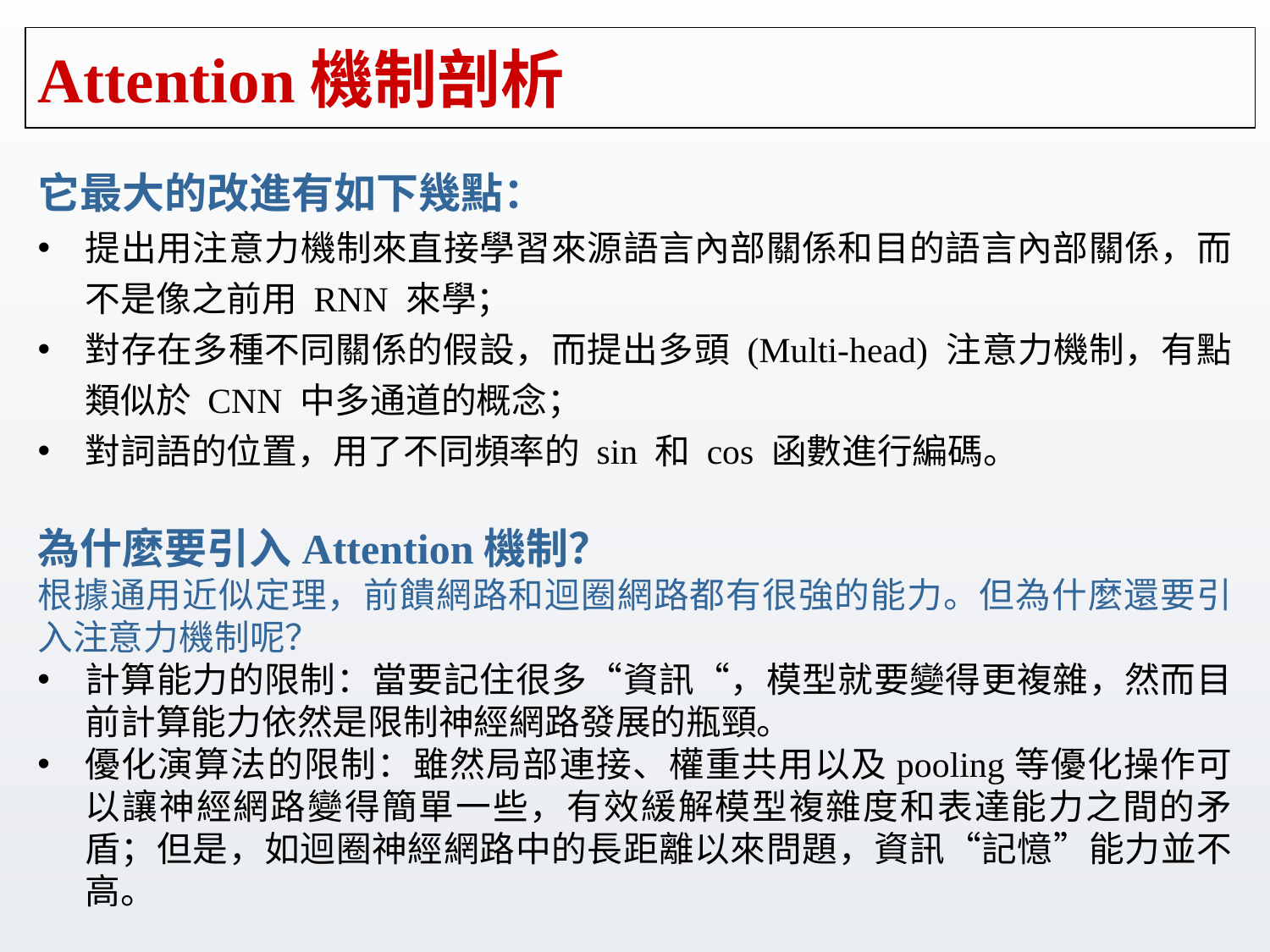

# Attention機制剖析
它最大的改進有如下幾點：
提出用注意力機制來直接學習來源語言內部關係和目的語言內部關係，而不是像之前用 RNN 來學；
對存在多種不同關係的假設，而提出多頭 (Multi-head) 注意力機制，有點類似於 CNN 中多通道的概念；
對詞語的位置，用了不同頻率的 sin 和 cos 函數進行編碼。

為什麼要引入Attention機制？
根據通用近似定理，前饋網路和迴圈網路都有很強的能力。但為什麼還要引入注意力機制呢？
計算能力的限制：當要記住很多“資訊“，模型就要變得更複雜，然而目前計算能力依然是限制神經網路發展的瓶頸。
優化演算法的限制：雖然局部連接、權重共用以及pooling等優化操作可以讓神經網路變得簡單一些，有效緩解模型複雜度和表達能力之間的矛盾；但是，如迴圈神經網路中的長距離以來問題，資訊“記憶”能力並不高。